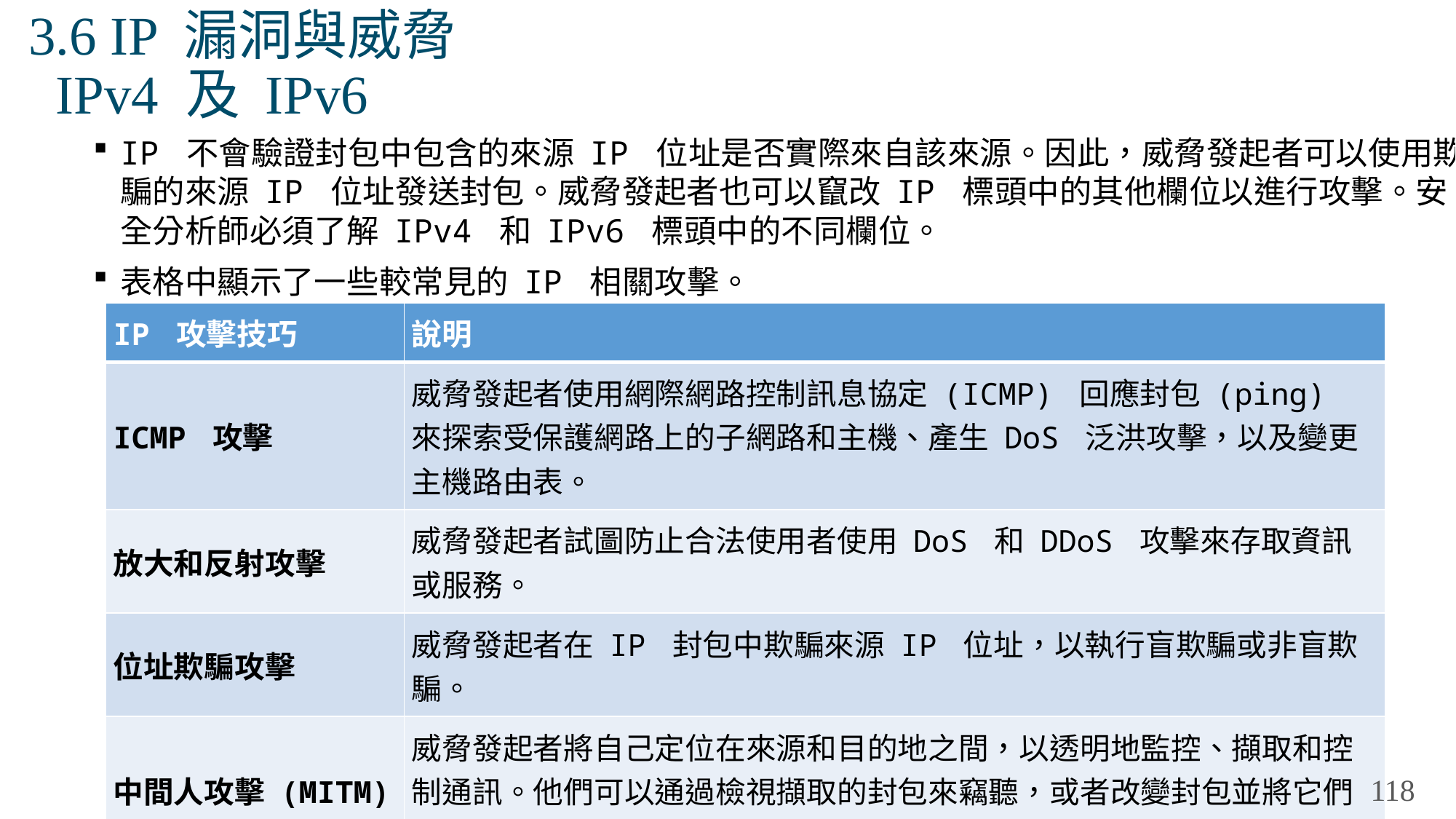

# 3.6 IP 漏洞與威脅 IPv4 及 IPv6
IP 不會驗證封包中包含的來源 IP 位址是否實際來自該來源。因此，威脅發起者可以使用欺騙的來源 IP 位址發送封包。威脅發起者也可以竄改 IP 標頭中的其他欄位以進行攻擊。安全分析師必須了解 IPv4 和 IPv6 標頭中的不同欄位。
表格中顯示了一些較常見的 IP 相關攻擊。
| IP 攻擊技巧 | 說明 |
| --- | --- |
| ICMP 攻擊 | 威脅發起者使用網際網路控制訊息協定 (ICMP) 回應封包 (ping) 來探索受保護網路上的子網路和主機、產生 DoS 泛洪攻擊，以及變更主機路由表。 |
| 放大和反射攻擊 | 威脅發起者試圖防止合法使用者使用 DoS 和 DDoS 攻擊來存取資訊或服務。 |
| 位址欺騙攻擊 | 威脅發起者在 IP 封包中欺騙來源 IP 位址，以執行盲欺騙或非盲欺騙。 |
| 中間人攻擊 (MITM) | 威脅發起者將自己定位在來源和目的地之間，以透明地監控、擷取和控制通訊。他們可以通過檢視擷取的封包來竊聽，或者改變封包並將它們轉發到原來的目的地。 |
| 會談劫持 | 威脅發起者可以存取實體網路，然後使用 MITM 攻擊劫持會談。 |
118